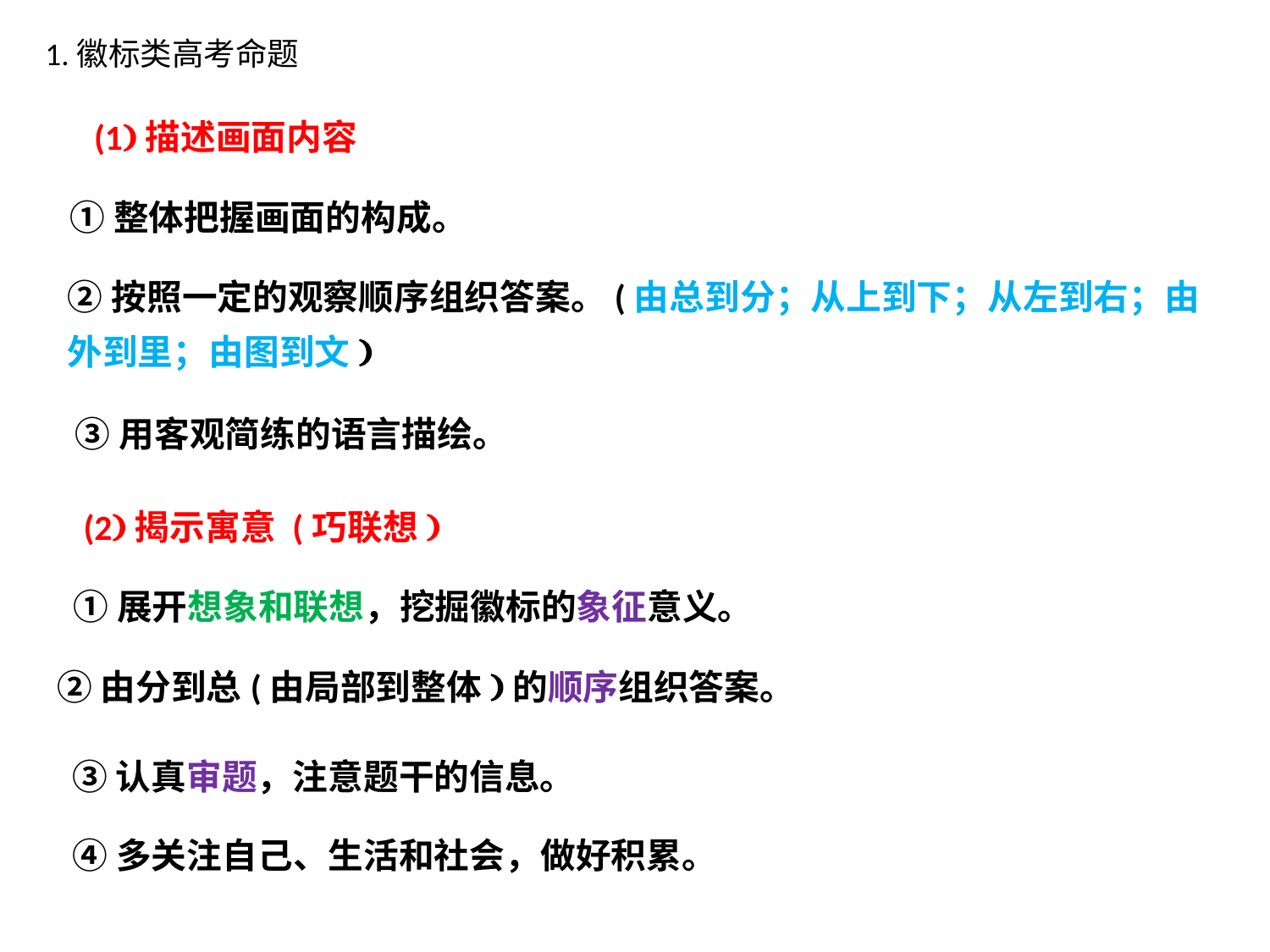

1.徽标类高考命题
(1)描述画面内容
①整体把握画面的构成。
②按照一定的观察顺序组织答案。(由总到分；从上到下；从左到右；由外到里；由图到文)
③用客观简练的语言描绘。
(2)揭示寓意 (巧联想)
①展开想象和联想，挖掘徽标的象征意义。
②由分到总(由局部到整体)的顺序组织答案。
③认真审题，注意题干的信息。
④多关注自己、生活和社会，做好积累。